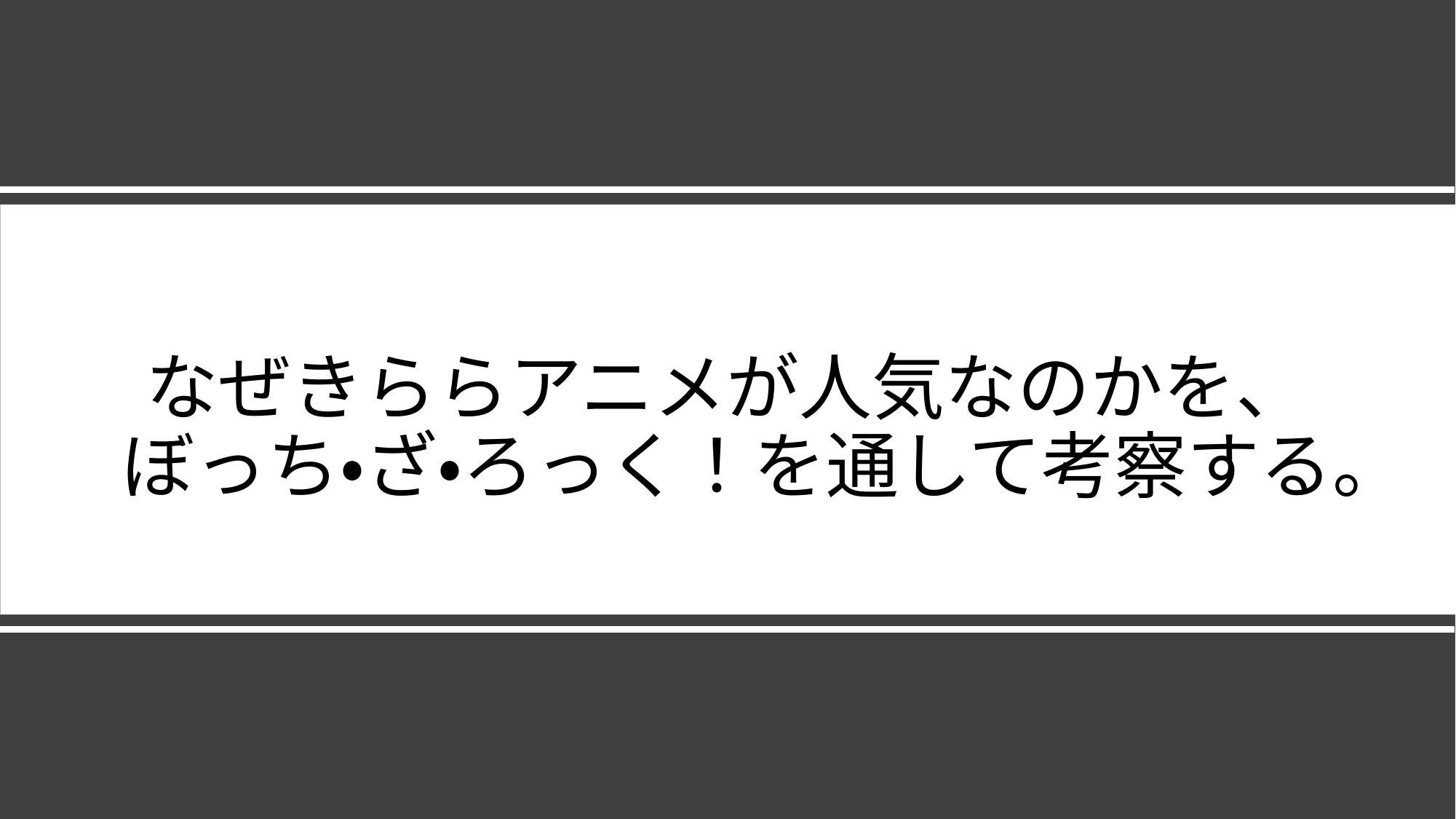

# なぜきららアニメが人気なのかを、 ぼっち・ざ・ろっく！を通して考察する。